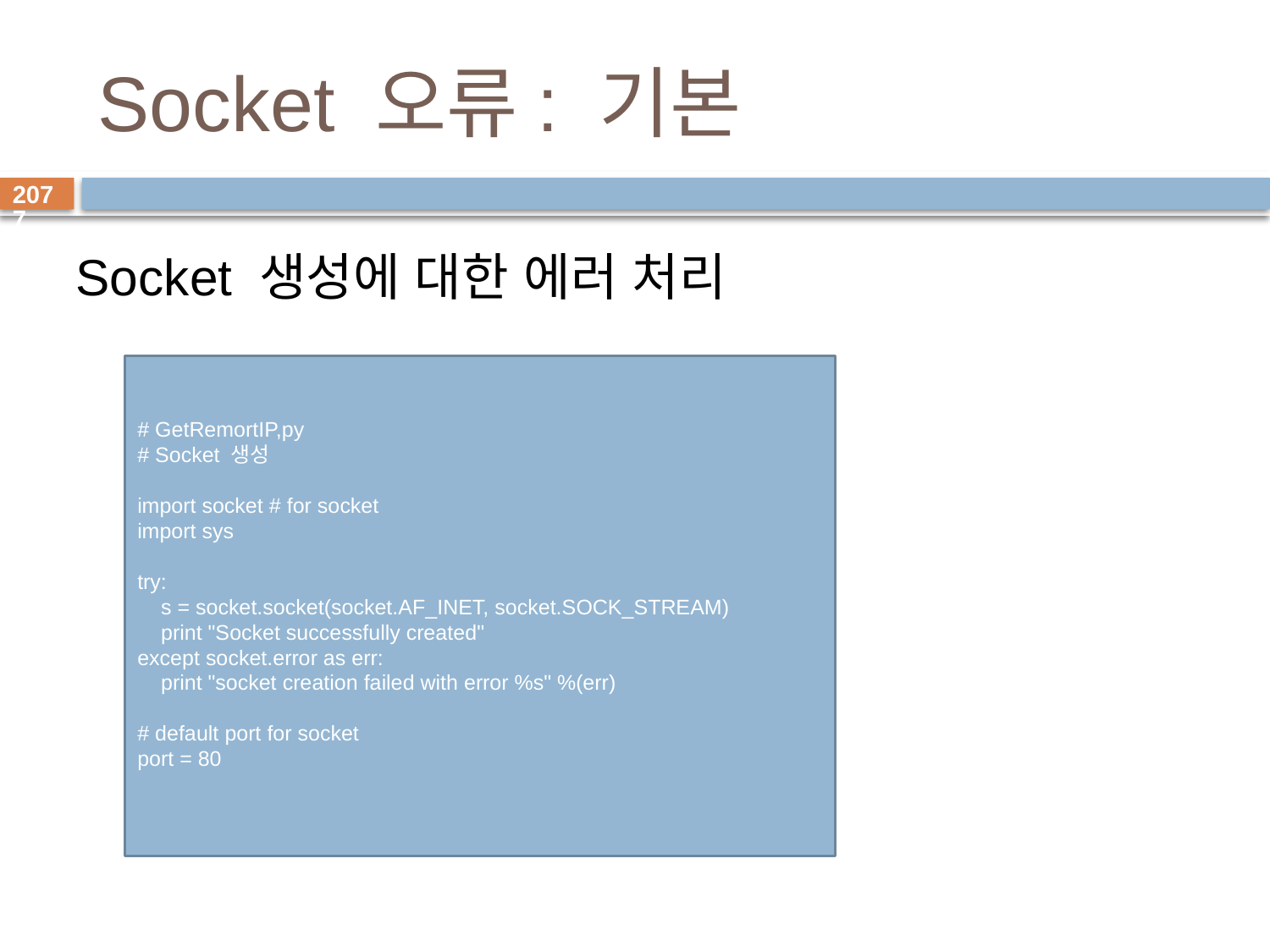

# Socket 오류: 기본
2077
Socket 생성에 대한 에러 처리
# GetRemortIP,py
# Socket 생성

import socket # for socket
import sys

try:
    s = socket.socket(socket.AF_INET, socket.SOCK_STREAM)
    print "Socket successfully created"
except socket.error as err:
    print "socket creation failed with error %s" %(err)

# default port for socket
port = 80